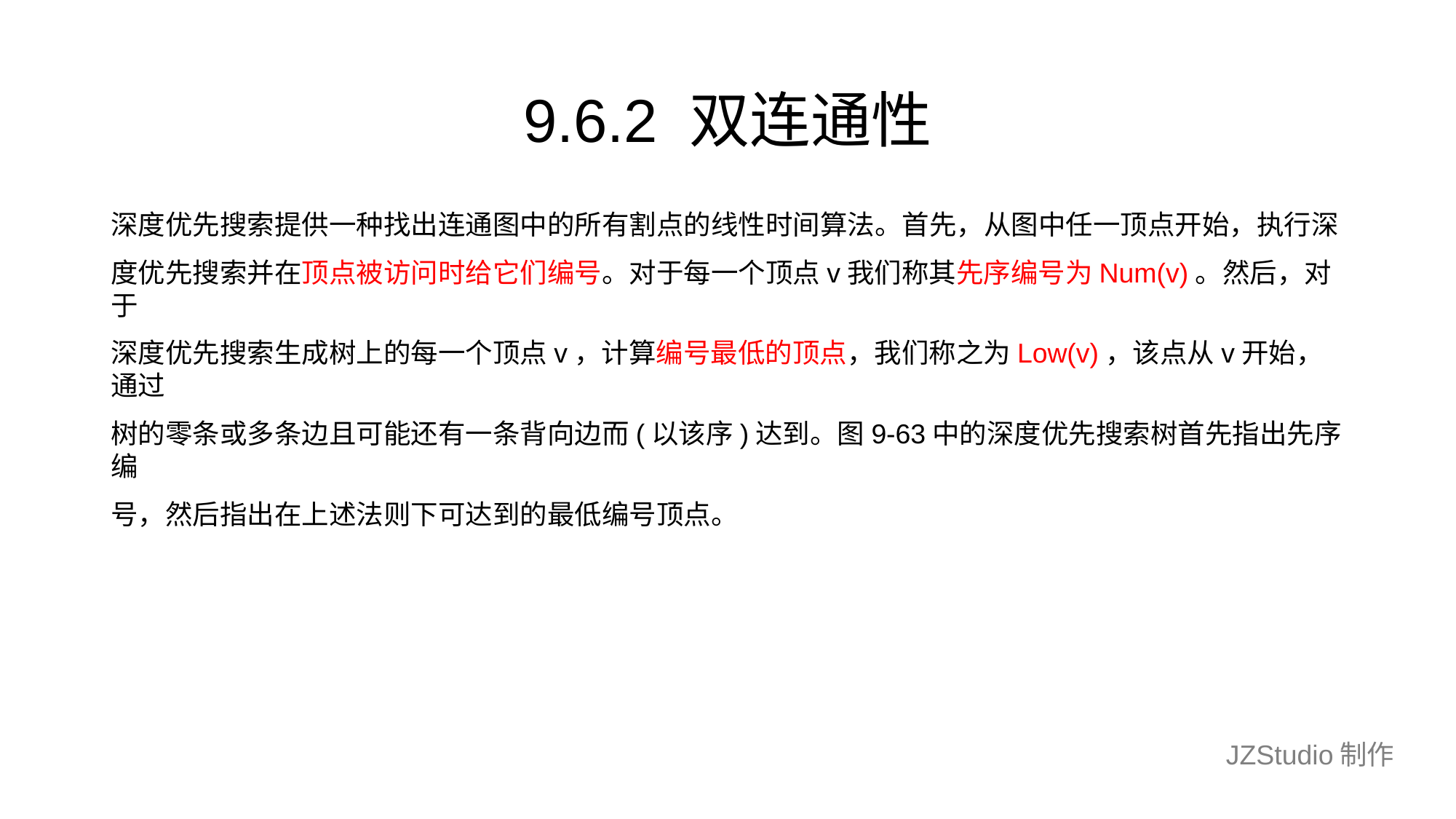

# 9.6.2 双连通性
深度优先搜索提供一种找出连通图中的所有割点的线性时间算法。首先，从图中任一顶点开始，执行深
度优先搜索并在顶点被访问时给它们编号。对于每一个顶点v我们称其先序编号为Num(v)。然后，对于
深度优先搜索生成树上的每一个顶点v，计算编号最低的顶点，我们称之为Low(v)，该点从v开始，通过
树的零条或多条边且可能还有一条背向边而(以该序)达到。图9-63中的深度优先搜索树首先指出先序编
号，然后指出在上述法则下可达到的最低编号顶点。